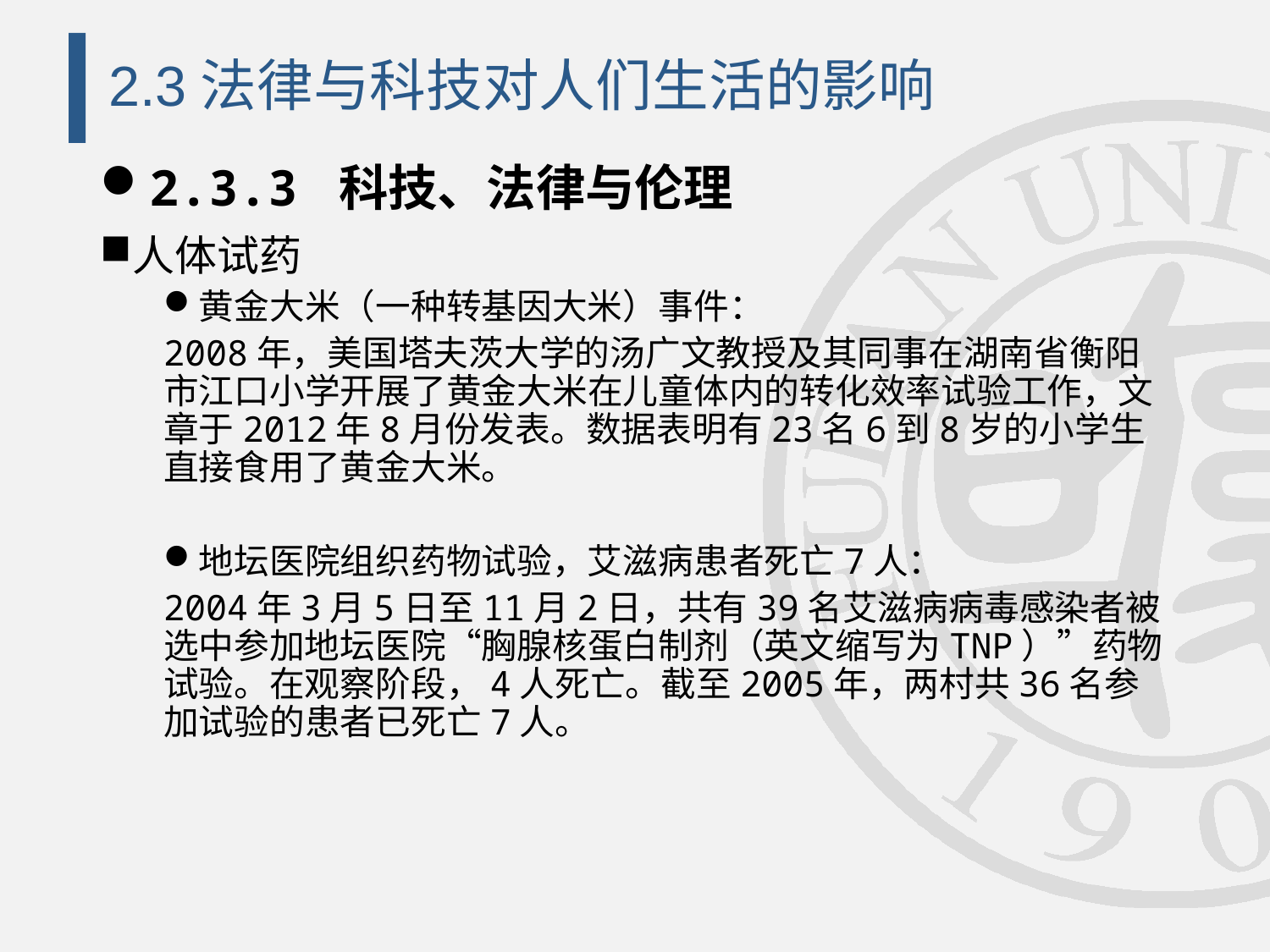

# 2.3法律与科技对人们生活的影响
2.3.3 科技、法律与伦理
人体试药
黄金大米（一种转基因大米）事件：
2008年，美国塔夫茨大学的汤广文教授及其同事在湖南省衡阳市江口小学开展了黄金大米在儿童体内的转化效率试验工作，文章于2012年8月份发表。数据表明有23名6到8岁的小学生直接食用了黄金大米。

地坛医院组织药物试验，艾滋病患者死亡7人：
2004年3月5日至11月2日，共有39名艾滋病病毒感染者被选中参加地坛医院“胸腺核蛋白制剂（英文缩写为TNP）”药物试验。在观察阶段，4人死亡。截至2005年，两村共36名参加试验的患者已死亡7人。